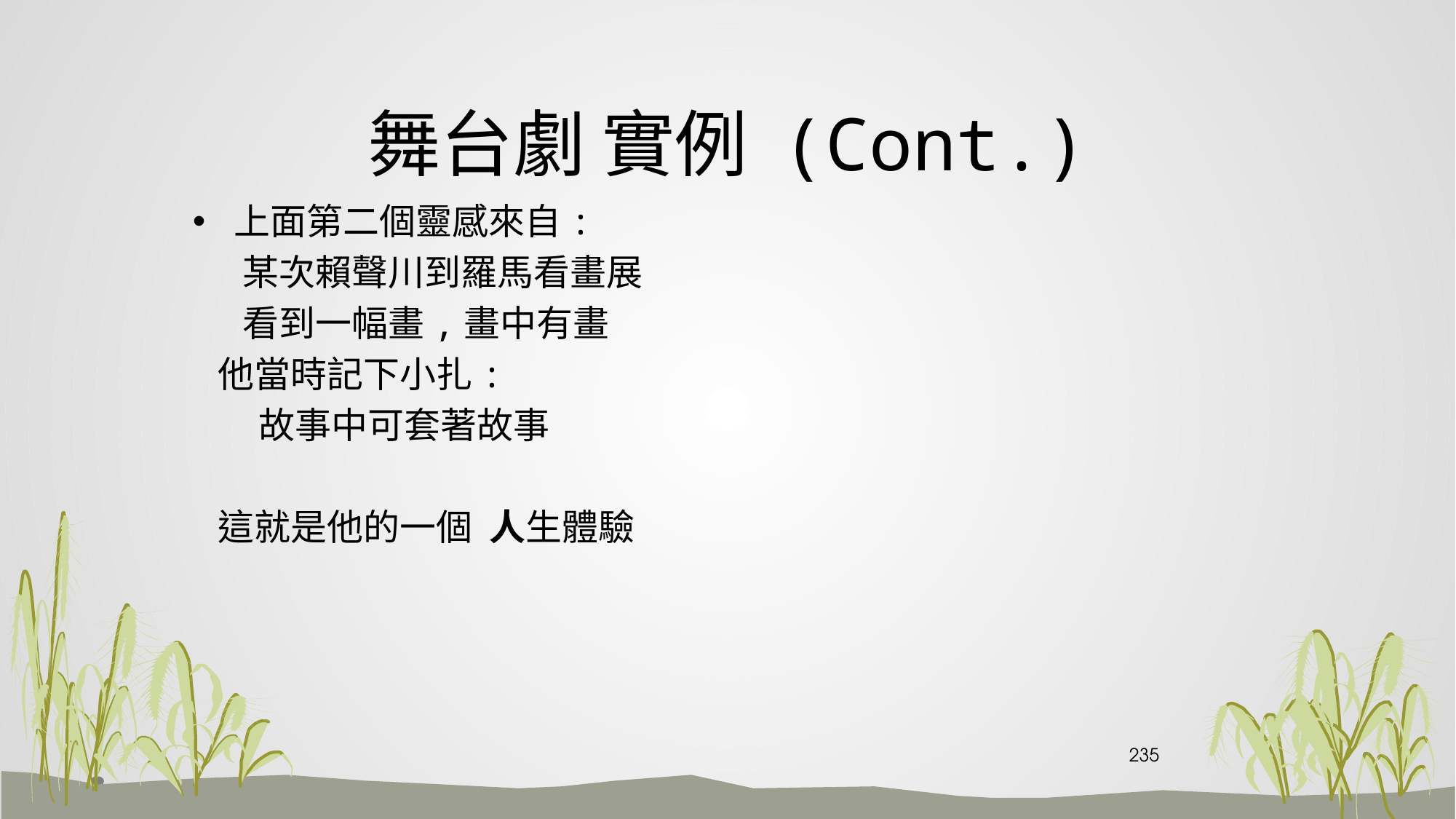

# 舞台劇 實例 (Cont.)
上面第二個靈感來自:
     某次賴聲川到羅馬看畫展
     看到一幅畫,畫中有畫
  他當時記下小扎:
       故事中可套著故事

  這就是他的一個  人生體驗
235